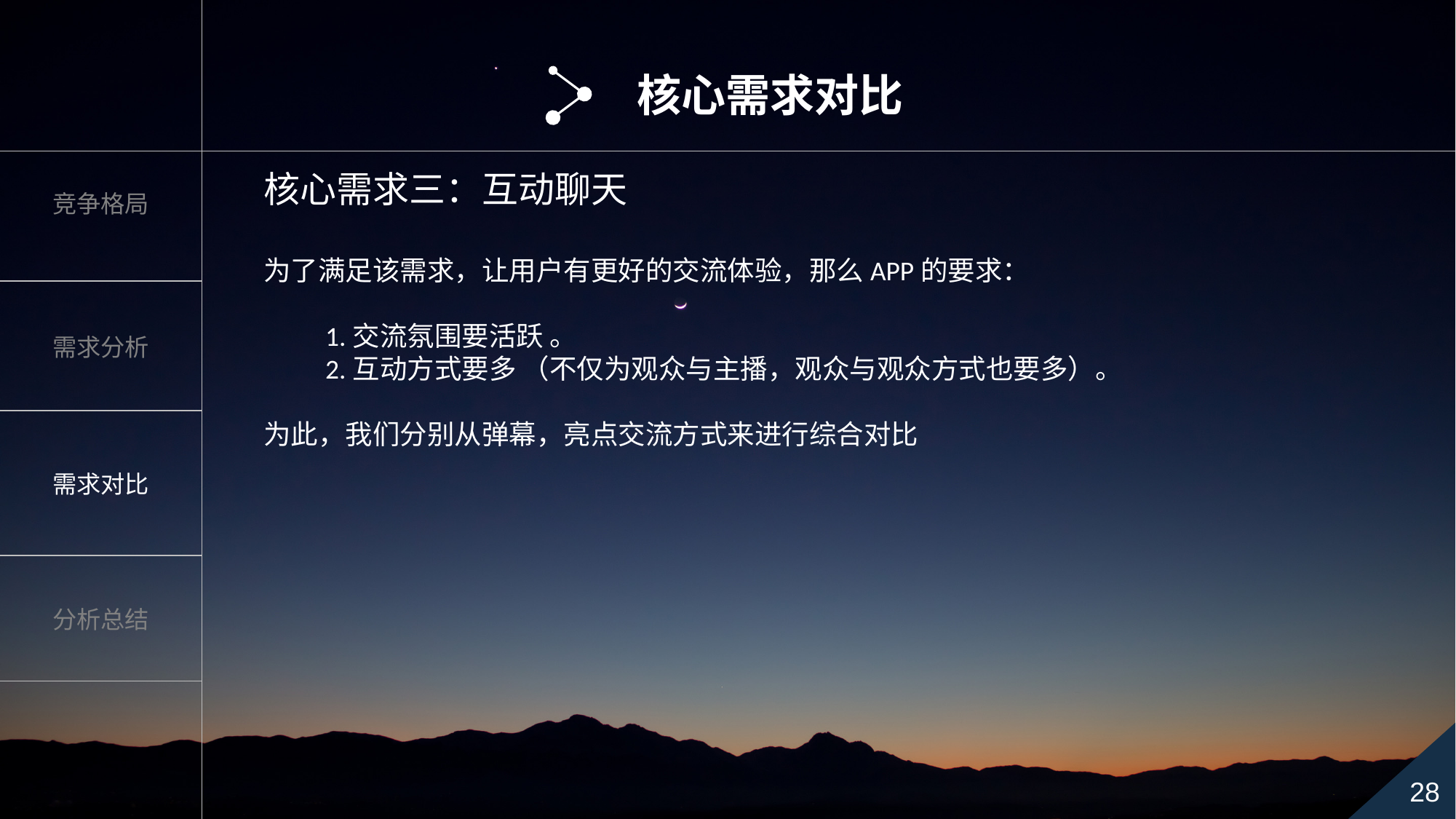

核心需求对比
核心需求三：互动聊天

为了满足该需求，让用户有更好的交流体验，那么APP的要求：

          1.交流氛围要活跃 。
          2.互动方式要多 （不仅为观众与主播，观众与观众方式也要多）。

为此，我们分别从弹幕，亮点交流方式来进行综合对比